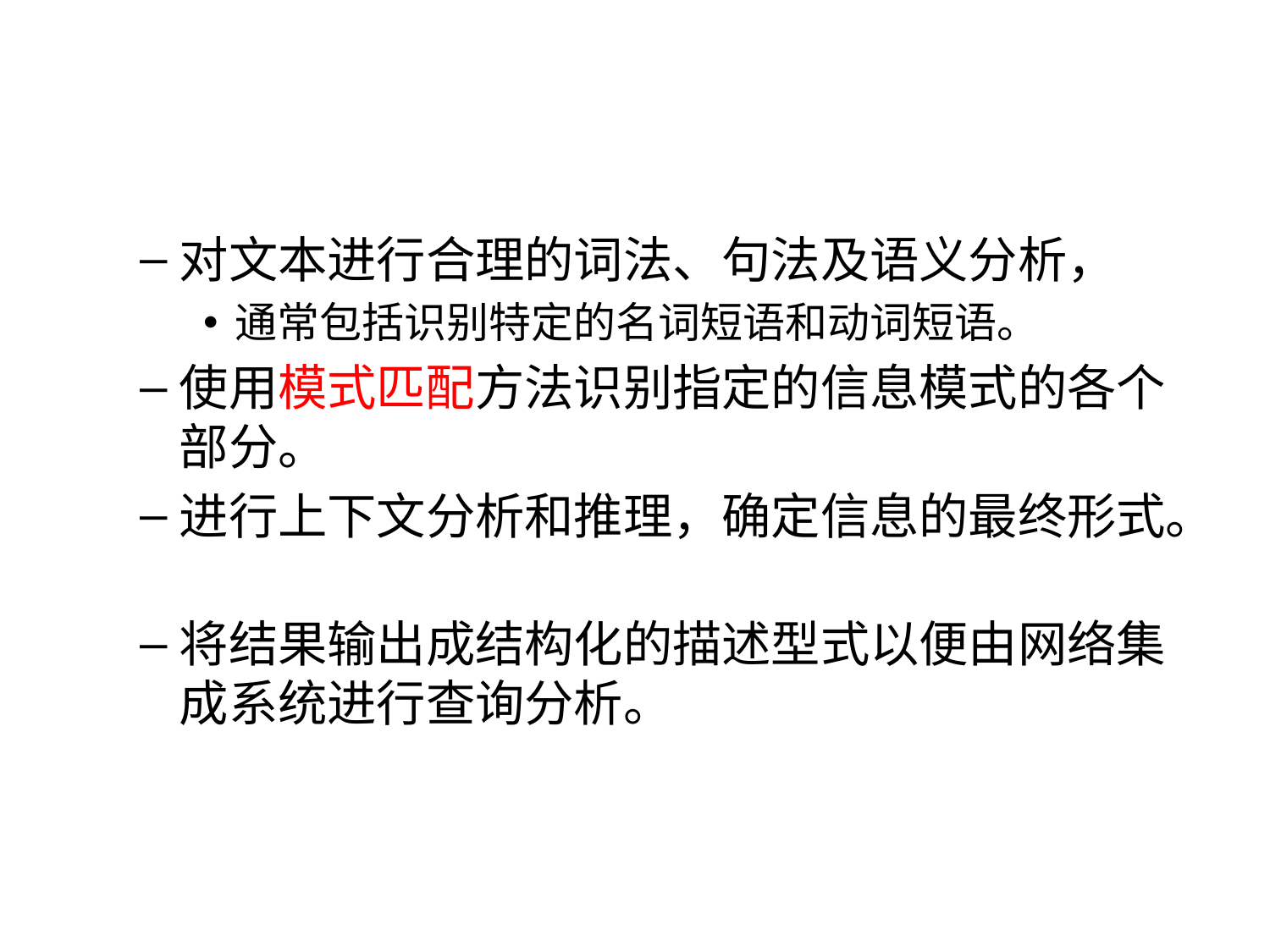

#
对文本进行合理的词法、句法及语义分析，
通常包括识别特定的名词短语和动词短语。
使用模式匹配方法识别指定的信息模式的各个部分。
进行上下文分析和推理，确定信息的最终形式。
将结果输出成结构化的描述型式以便由网络集成系统进行查询分析。